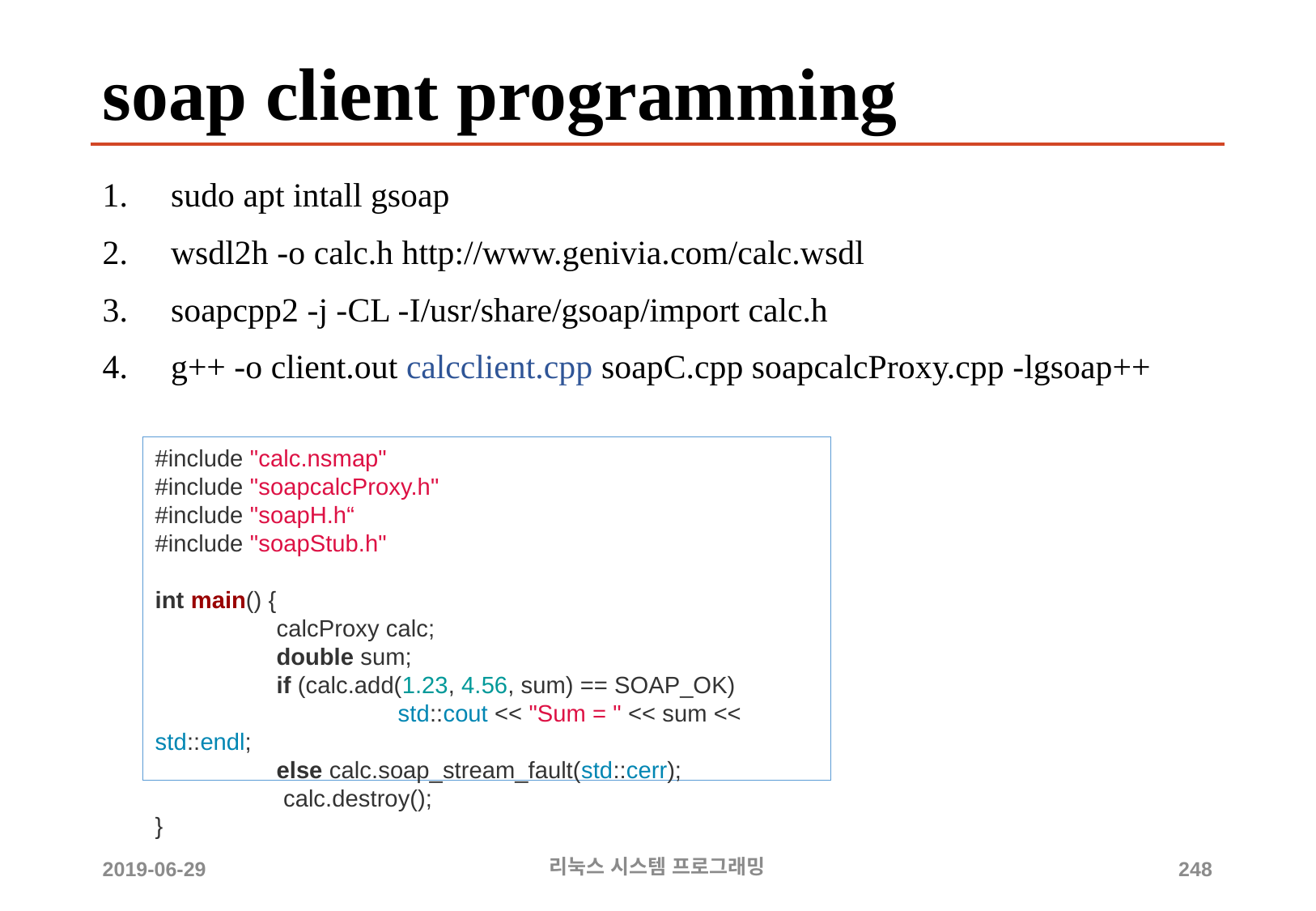

# soap client programming
sudo apt intall gsoap
wsdl2h -o calc.h http://www.genivia.com/calc.wsdl
soapcpp2 -j -CL -I/usr/share/gsoap/import calc.h
g++ -o client.out calcclient.cpp soapC.cpp soapcalcProxy.cpp -lgsoap++
#include "calc.nsmap"
#include "soapcalcProxy.h"
#include "soapH.h“
#include "soapStub.h"

int main() {
	calcProxy calc;
	double sum;
	if (calc.add(1.23, 4.56, sum) == SOAP_OK)
		std::cout << "Sum = " << sum << std::endl;
	else calc.soap_stream_fault(std::cerr);
	 calc.destroy();
}
2019-06-29
리눅스 시스템 프로그래밍
248